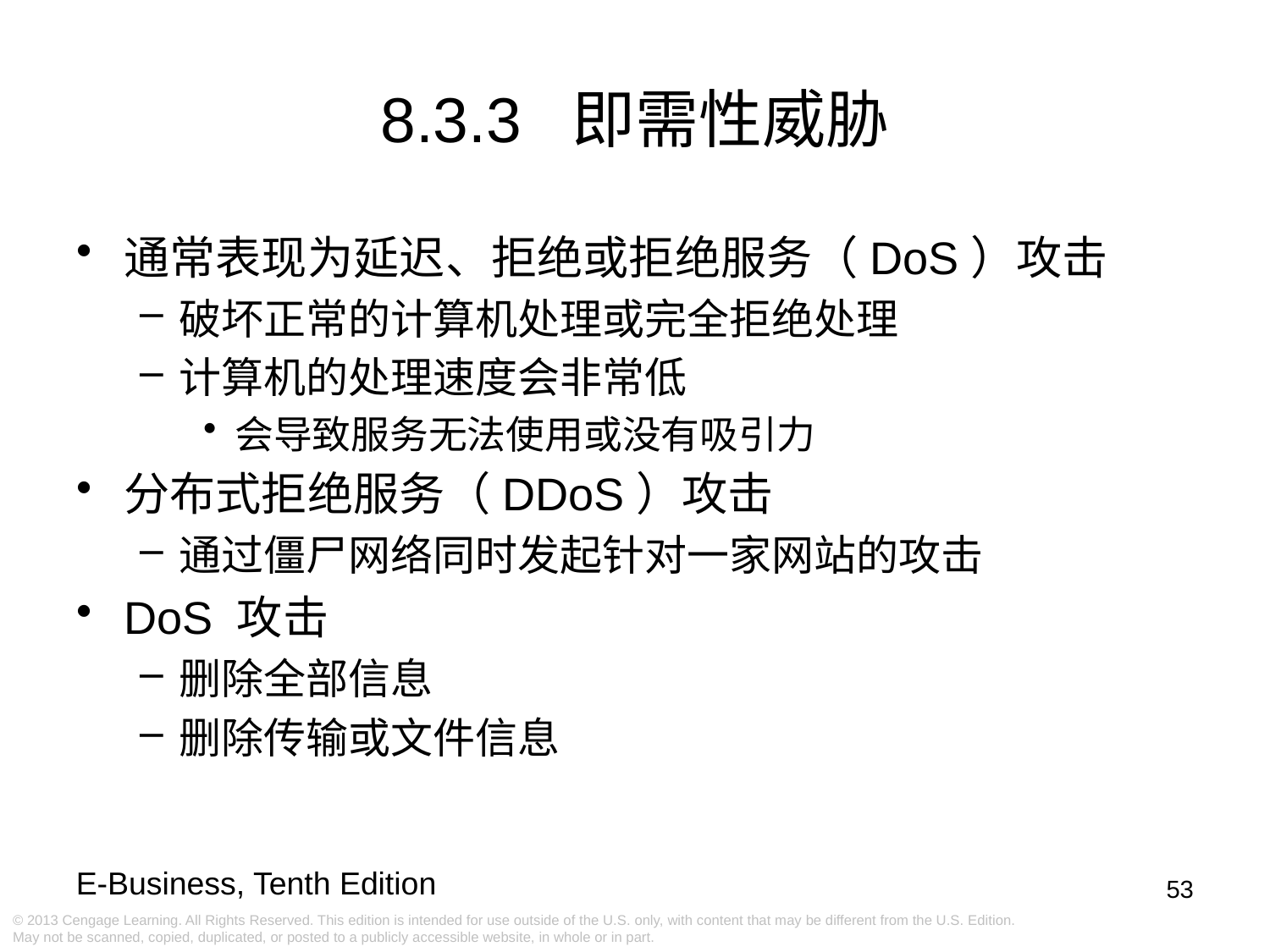

8.3.3  即需性威胁
通常表现为延迟、拒绝或拒绝服务（DoS）攻击
破坏正常的计算机处理或完全拒绝处理
计算机的处理速度会非常低
会导致服务无法使用或没有吸引力
分布式拒绝服务（DDoS）攻击
通过僵尸网络同时发起针对一家网站的攻击
DoS 攻击
删除全部信息
删除传输或文件信息
53